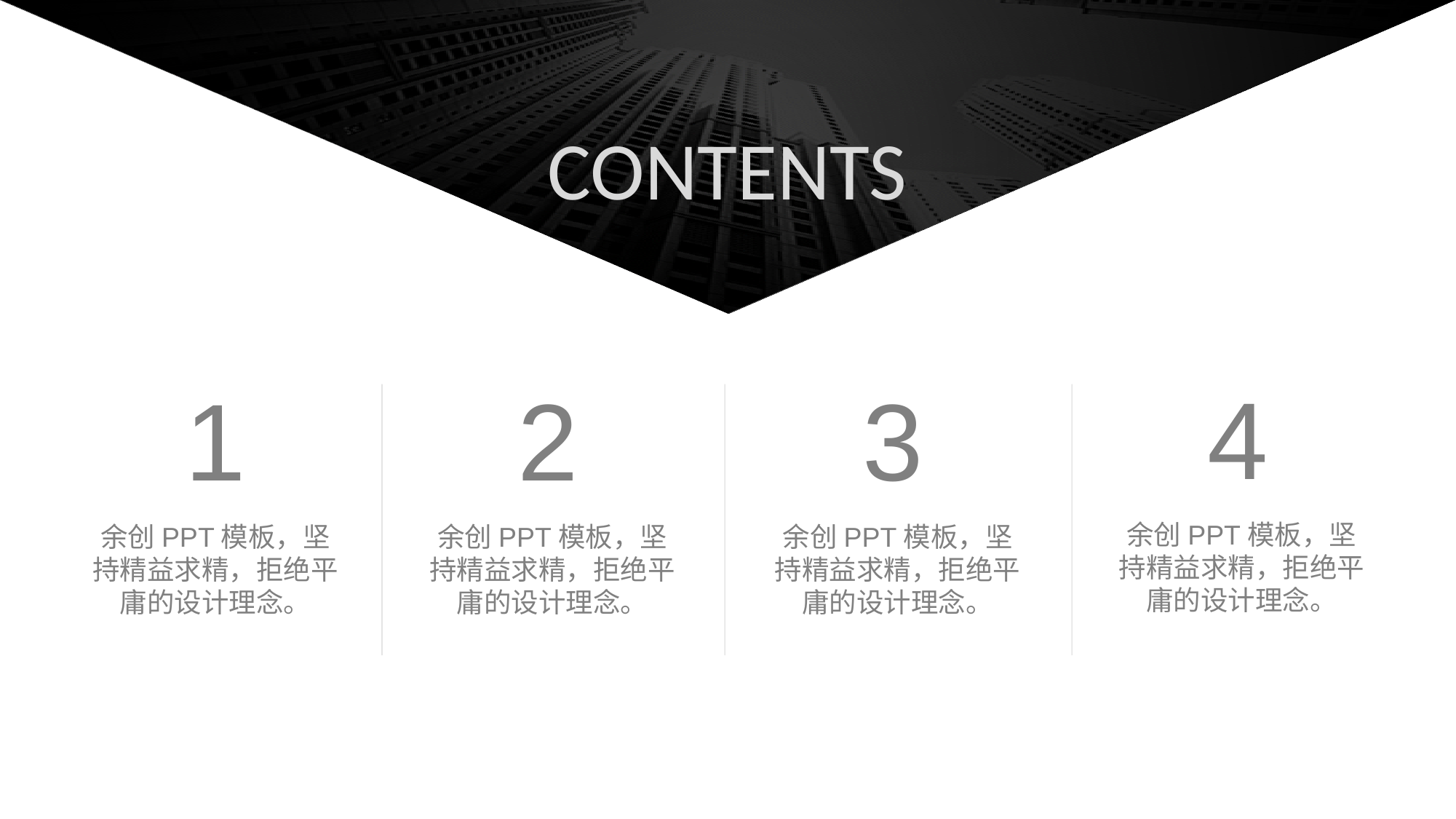

CONTENTS
4
1
2
3
余创PPT模板，坚持精益求精，拒绝平庸的设计理念。
余创PPT模板，坚持精益求精，拒绝平庸的设计理念。
余创PPT模板，坚持精益求精，拒绝平庸的设计理念。
余创PPT模板，坚持精益求精，拒绝平庸的设计理念。